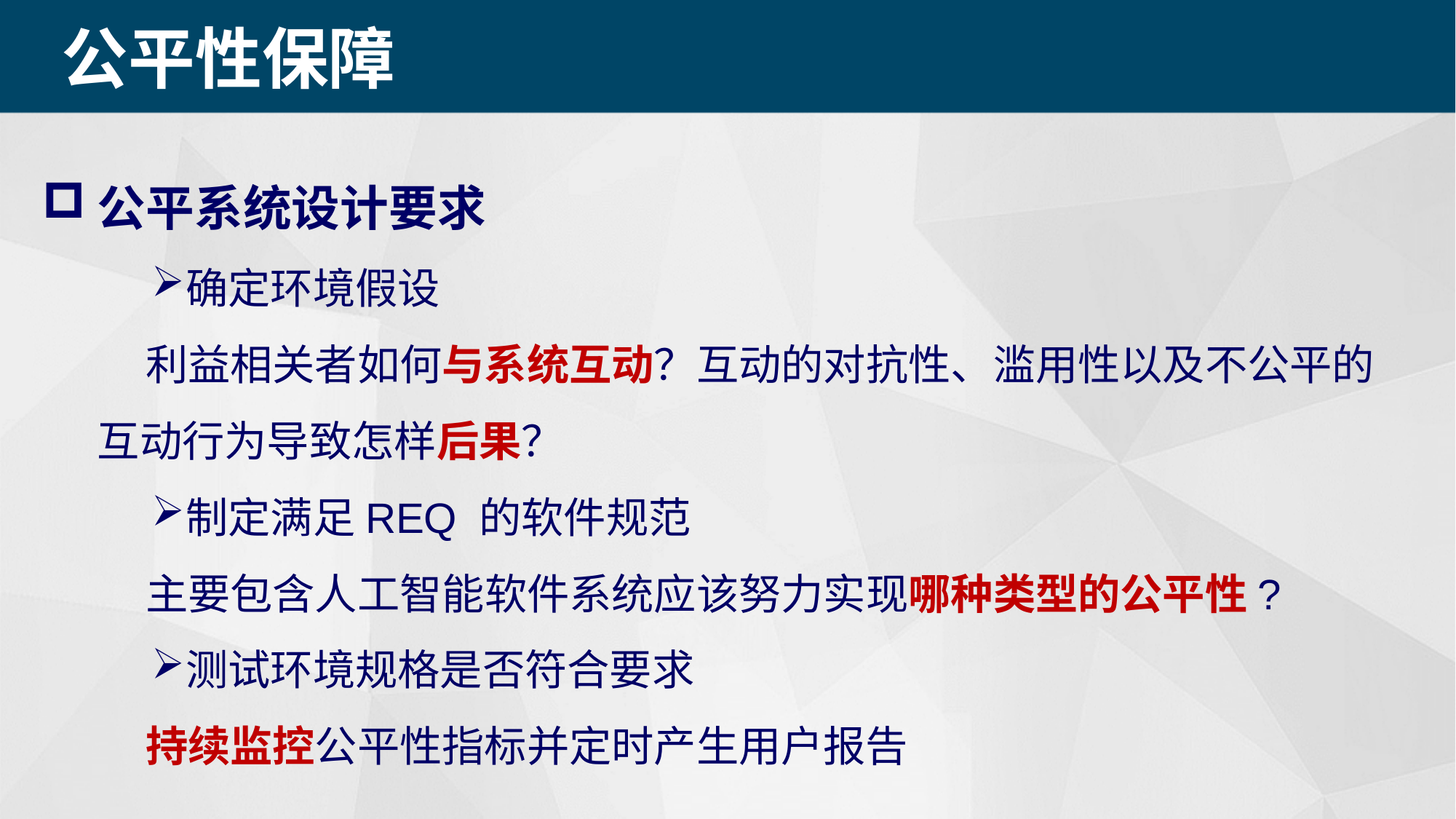

公平性保障
公平系统设计要求
确定环境假设
    利益相关者如何与系统互动？互动的对抗性、滥用性以及不公平的互动行为导致怎样后果？
制定满足REQ 的软件规范
    主要包含人工智能软件系统应该努力实现哪种类型的公平性?
测试环境规格是否符合要求
    持续监控公平性指标并定时产生用户报告